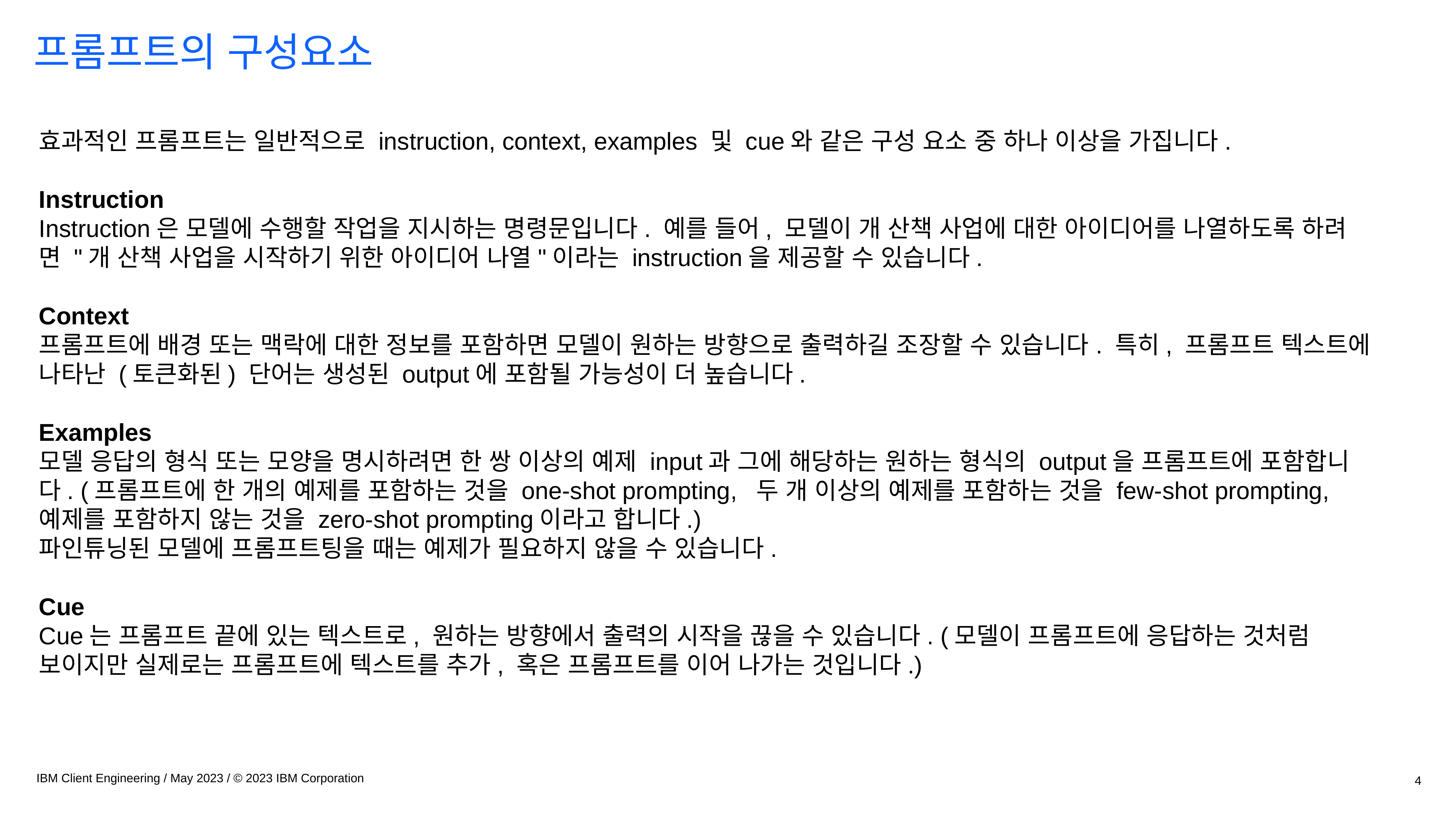

# 프롬프트의 구성요소
효과적인 프롬프트는 일반적으로 instruction, context, examples 및 cue와 같은 구성 요소 중 하나 이상을 가집니다.

Instruction
Instruction은 모델에 수행할 작업을 지시하는 명령문입니다. 예를 들어, 모델이 개 산책 사업에 대한 아이디어를 나열하도록 하려면 "개 산책 사업을 시작하기 위한 아이디어 나열"이라는 instruction을 제공할 수 있습니다.

Context
프롬프트에 배경 또는 맥락에 대한 정보를 포함하면 모델이 원하는 방향으로 출력하길 조장할 수 있습니다. 특히, 프롬프트 텍스트에 나타난 (토큰화된) 단어는 생성된 output에 포함될 가능성이 더 높습니다.

Examples
모델 응답의 형식 또는 모양을 명시하려면 한 쌍 이상의 예제 input과 그에 해당하는 원하는 형식의 output을 프롬프트에 포함합니다. (프롬프트에 한 개의 예제를 포함하는 것을 one-shot prompting,  두 개 이상의 예제를 포함하는 것을 few-shot prompting, 예제를 포함하지 않는 것을 zero-shot prompting이라고 합니다.)
파인튜닝된 모델에 프롬프트팅을 때는 예제가 필요하지 않을 수 있습니다.

Cue
Cue는 프롬프트 끝에 있는 텍스트로, 원하는 방향에서 출력의 시작을 끊을 수 있습니다. (모델이 프롬프트에 응답하는 것처럼 보이지만 실제로는 프롬프트에 텍스트를 추가, 혹은 프롬프트를 이어 나가는 것입니다.)
IBM Client Engineering / May 2023 / © 2023 IBM Corporation
4